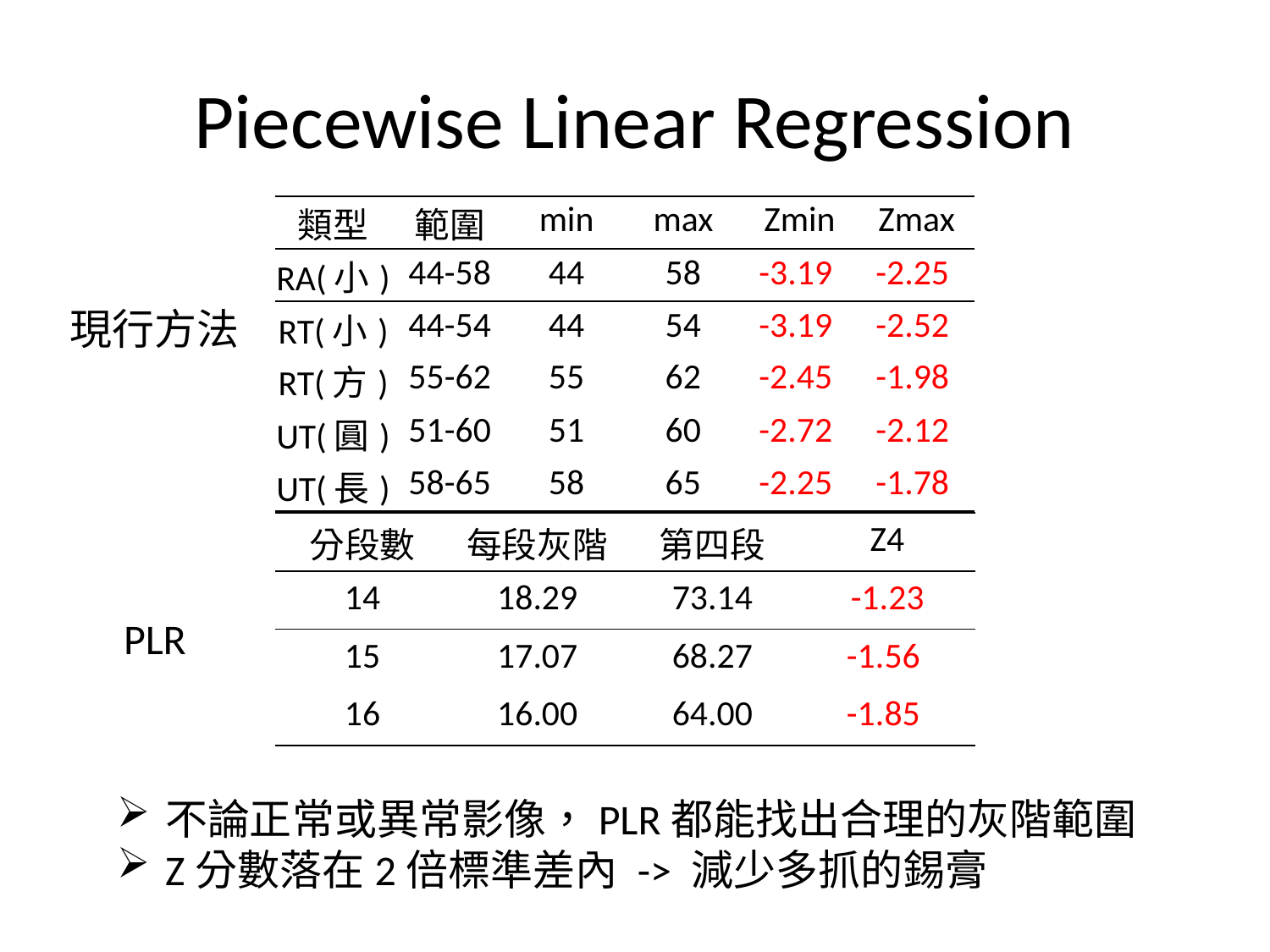

# Piecewise Linear Regression
| 類型 | 範圍 | min | max | Zmin | Zmax |
| --- | --- | --- | --- | --- | --- |
| RA(小) | 44-58 | 44 | 58 | -3.19 | -2.25 |
| RT(小) | 44-54 | 44 | 54 | -3.19 | -2.52 |
| RT(方) | 55-62 | 55 | 62 | -2.45 | -1.98 |
| UT(圓) | 51-60 | 51 | 60 | -2.72 | -2.12 |
| UT(長) | 58-65 | 58 | 65 | -2.25 | -1.78 |
現行方法
| 分段數 | 每段灰階 | 第四段 | Z4 |
| --- | --- | --- | --- |
| 14 | 18.29 | 73.14 | -1.23 |
| 15 | 17.07 | 68.27 | -1.56 |
| 16 | 16.00 | 64.00 | -1.85 |
PLR
不論正常或異常影像，PLR都能找出合理的灰階範圍
Z分數落在2倍標準差內 -> 減少多抓的錫膏